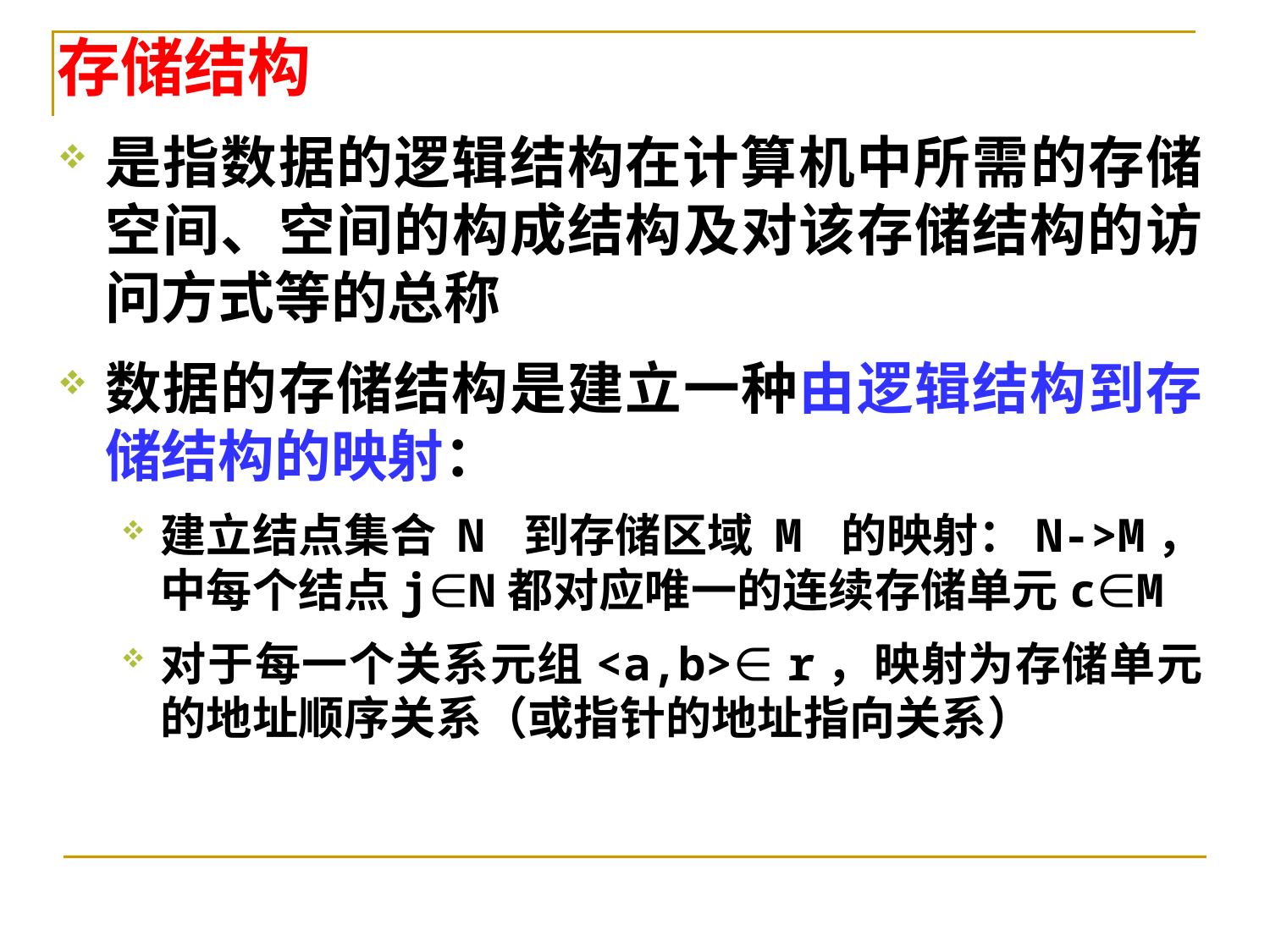

存储结构
是指数据的逻辑结构在计算机中所需的存储空间、空间的构成结构及对该存储结构的访问方式等的总称
数据的存储结构是建立一种由逻辑结构到存储结构的映射：
建立结点集合 N 到存储区域 M 的映射：N->M，中每个结点j∈N都对应唯一的连续存储单元c∈M
对于每一个关系元组<a,b>∈ r，映射为存储单元的地址顺序关系（或指针的地址指向关系）